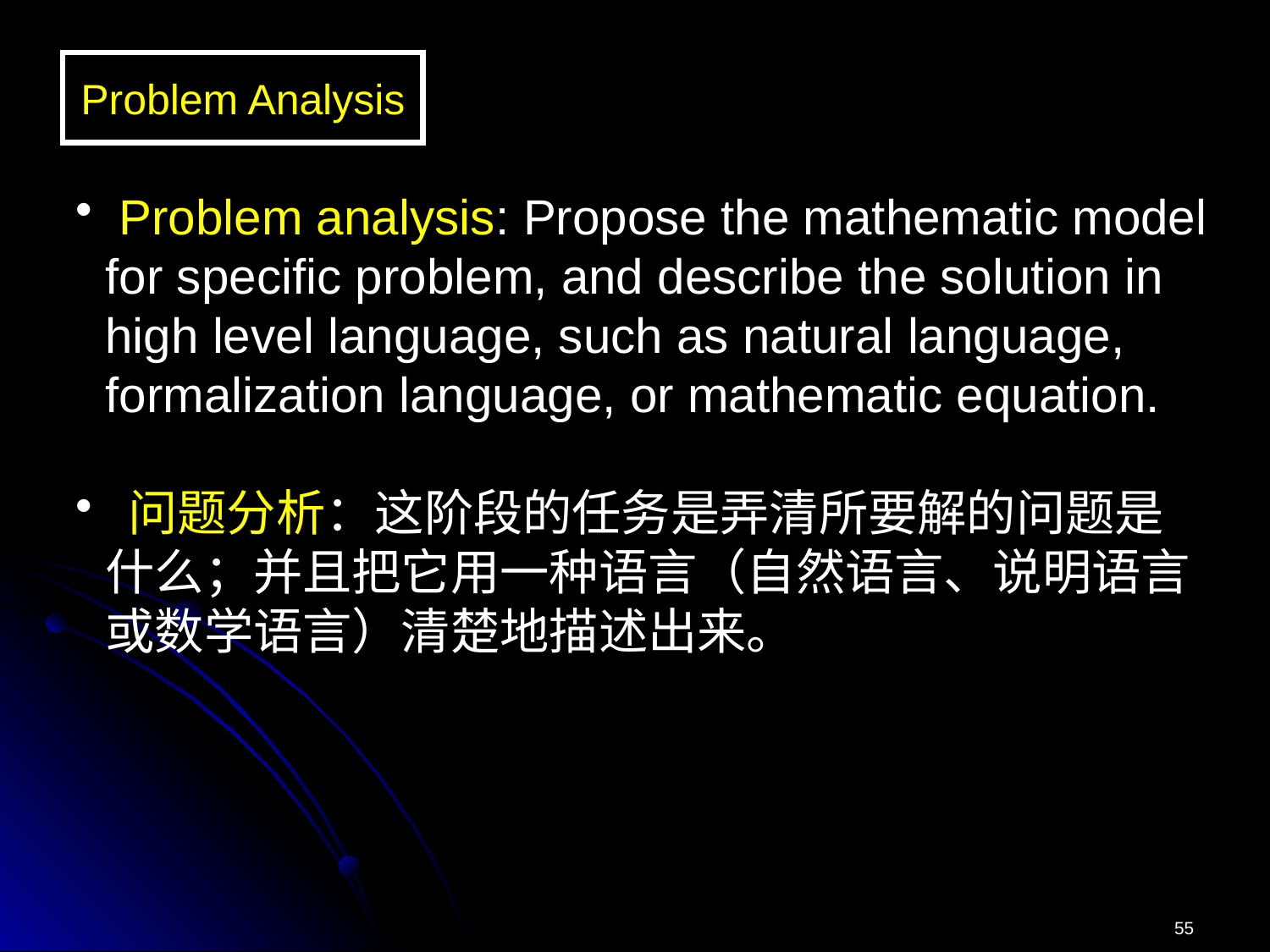

Problem Analysis
 Problem analysis: Propose the mathematic model for specific problem, and describe the solution in high level language, such as natural language, formalization language, or mathematic equation.

 问题分析：这阶段的任务是弄清所要解的问题是什么；并且把它用一种语言（自然语言、说明语言或数学语言）清楚地描述出来。

55